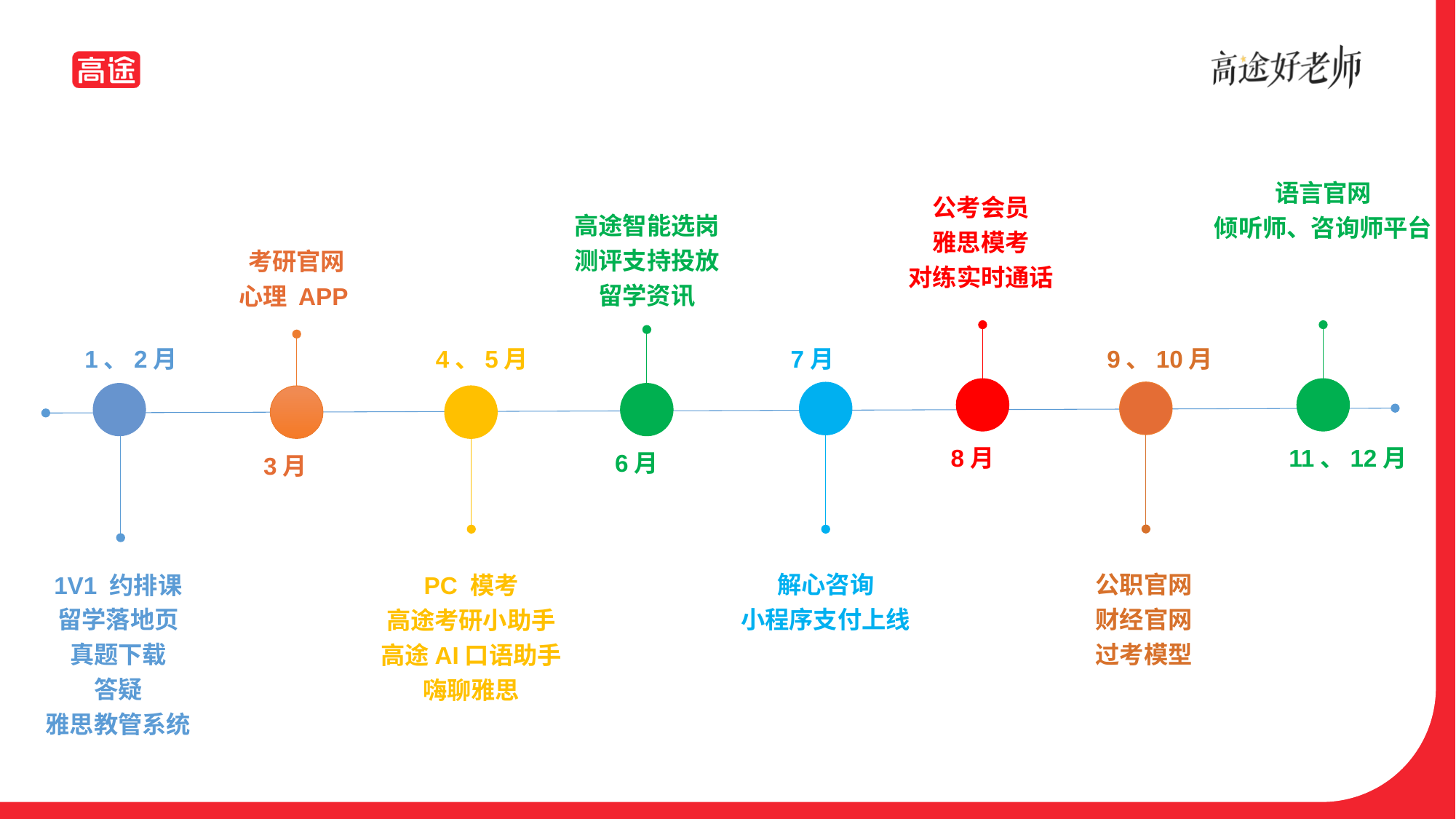

语言官网
倾听师、咨询师平台

11、12月
公考会员
雅思模考
对练实时通话

8月
高途智能选岗
测评支持投放
留学资讯

6月
考研官网
心理 APP

3月
4、5月

PC 模考
高途考研小助手
高途AI口语助手
嗨聊雅思
9、10月

公职官网
财经官网
过考模型
1、2月

1V1 约排课
留学落地页
真题下载
答疑
雅思教管系统
7月

解心咨询
小程序支付上线